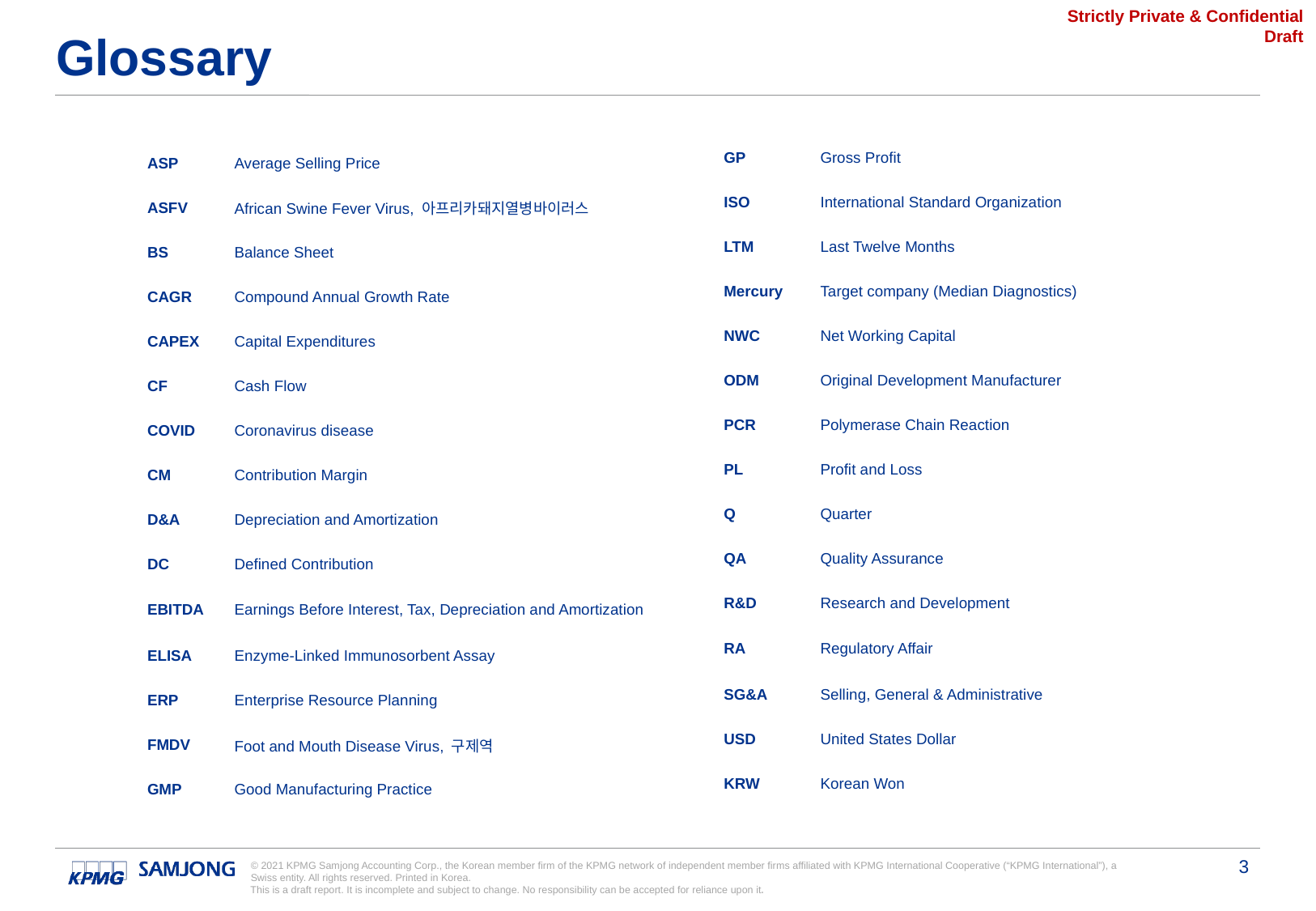

# Glossary
| GP | Gross Profit |
| --- | --- |
| ISO | International Standard Organization |
| LTM | Last Twelve Months |
| Mercury | Target company (Median Diagnostics) |
| NWC | Net Working Capital |
| ODM | Original Development Manufacturer |
| PCR | Polymerase Chain Reaction |
| PL | Profit and Loss |
| Q | Quarter |
| QA | Quality Assurance |
| R&D | Research and Development |
| RA | Regulatory Affair |
| SG&A | Selling, General & Administrative |
| USD | United States Dollar |
| KRW | Korean Won |
| ASP | Average Selling Price |
| --- | --- |
| ASFV | African Swine Fever Virus, 아프리카돼지열병바이러스 |
| BS | Balance Sheet |
| CAGR | Compound Annual Growth Rate |
| CAPEX | Capital Expenditures |
| CF | Cash Flow |
| COVID | Coronavirus disease |
| CM | Contribution Margin |
| D&A | Depreciation and Amortization |
| DC | Defined Contribution |
| EBITDA | Earnings Before Interest, Tax, Depreciation and Amortization |
| ELISA | Enzyme-Linked Immunosorbent Assay |
| ERP | Enterprise Resource Planning |
| FMDV | Foot and Mouth Disease Virus, 구제역 |
| GMP | Good Manufacturing Practice |